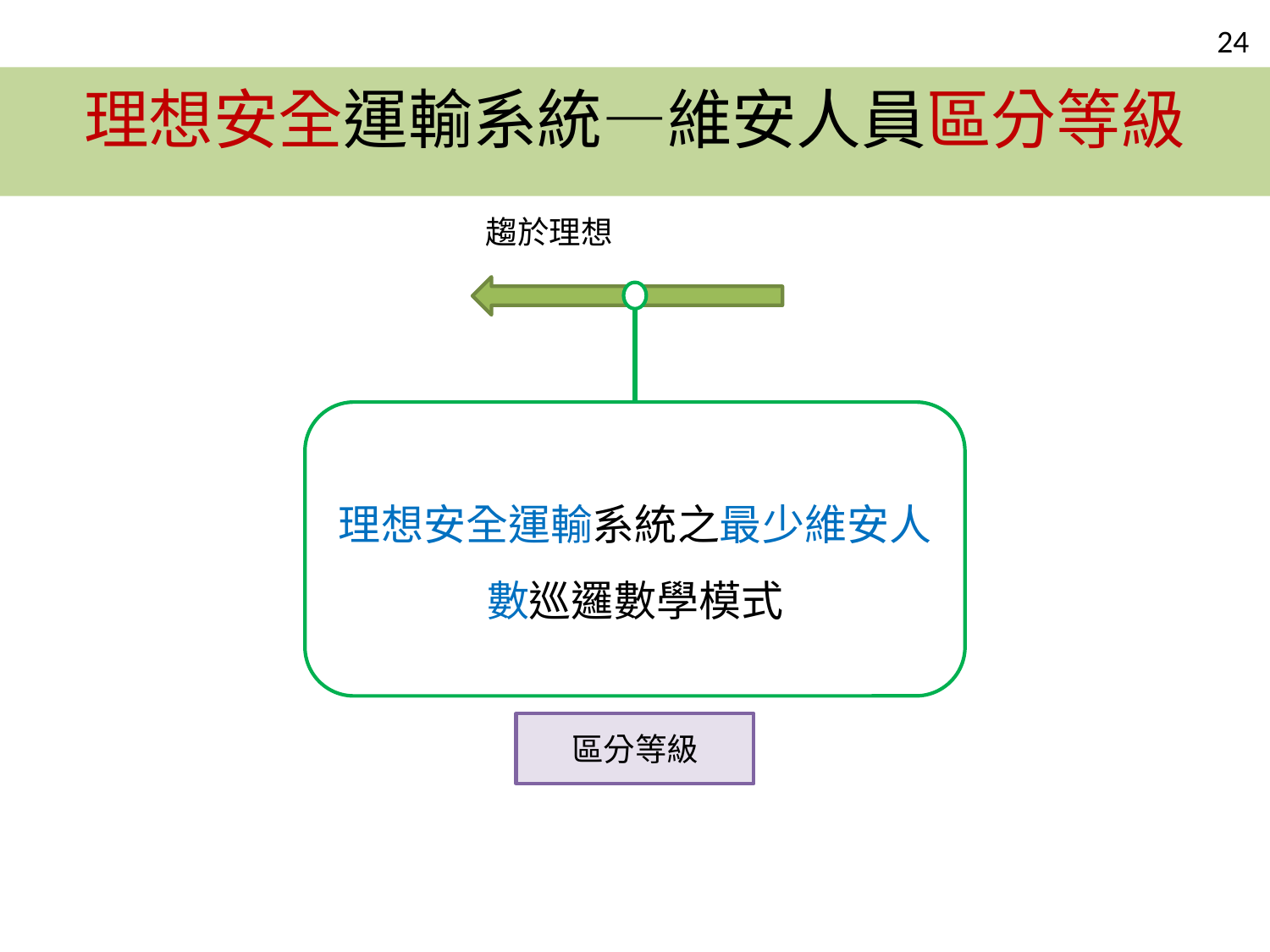

# 理想安全運輸系統—維安人員區分等級
趨於理想

理想安全運輸系統之最少維安人數巡邏數學模式
區分等級